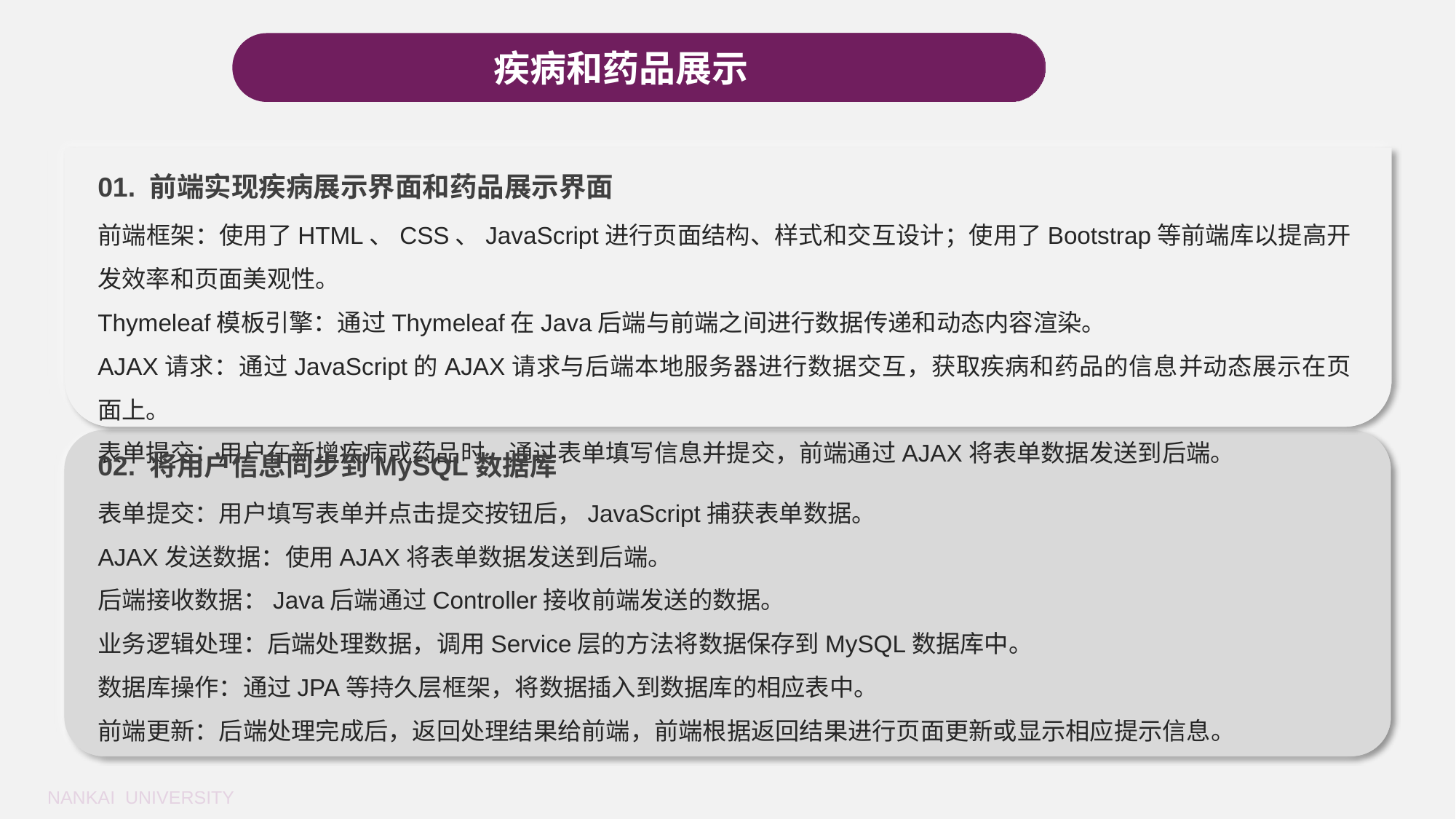

疾病和药品展示

01. 前端实现疾病展示界面和药品展示界面
前端框架：使用了HTML、CSS、JavaScript进行页面结构、样式和交互设计；使用了Bootstrap等前端库以提高开发效率和页面美观性。
Thymeleaf模板引擎：通过Thymeleaf在Java后端与前端之间进行数据传递和动态内容渲染。
AJAX请求：通过JavaScript的AJAX请求与后端本地服务器进行数据交互，获取疾病和药品的信息并动态展示在页面上。
表单提交：用户在新增疾病或药品时，通过表单填写信息并提交，前端通过AJAX将表单数据发送到后端。

02. 将用户信息同步到MySQL数据库
表单提交：用户填写表单并点击提交按钮后，JavaScript捕获表单数据。
AJAX发送数据：使用AJAX将表单数据发送到后端。
后端接收数据：Java后端通过Controller接收前端发送的数据。
业务逻辑处理：后端处理数据，调用Service层的方法将数据保存到MySQL数据库中。
数据库操作：通过JPA等持久层框架，将数据插入到数据库的相应表中。
前端更新：后端处理完成后，返回处理结果给前端，前端根据返回结果进行页面更新或显示相应提示信息。